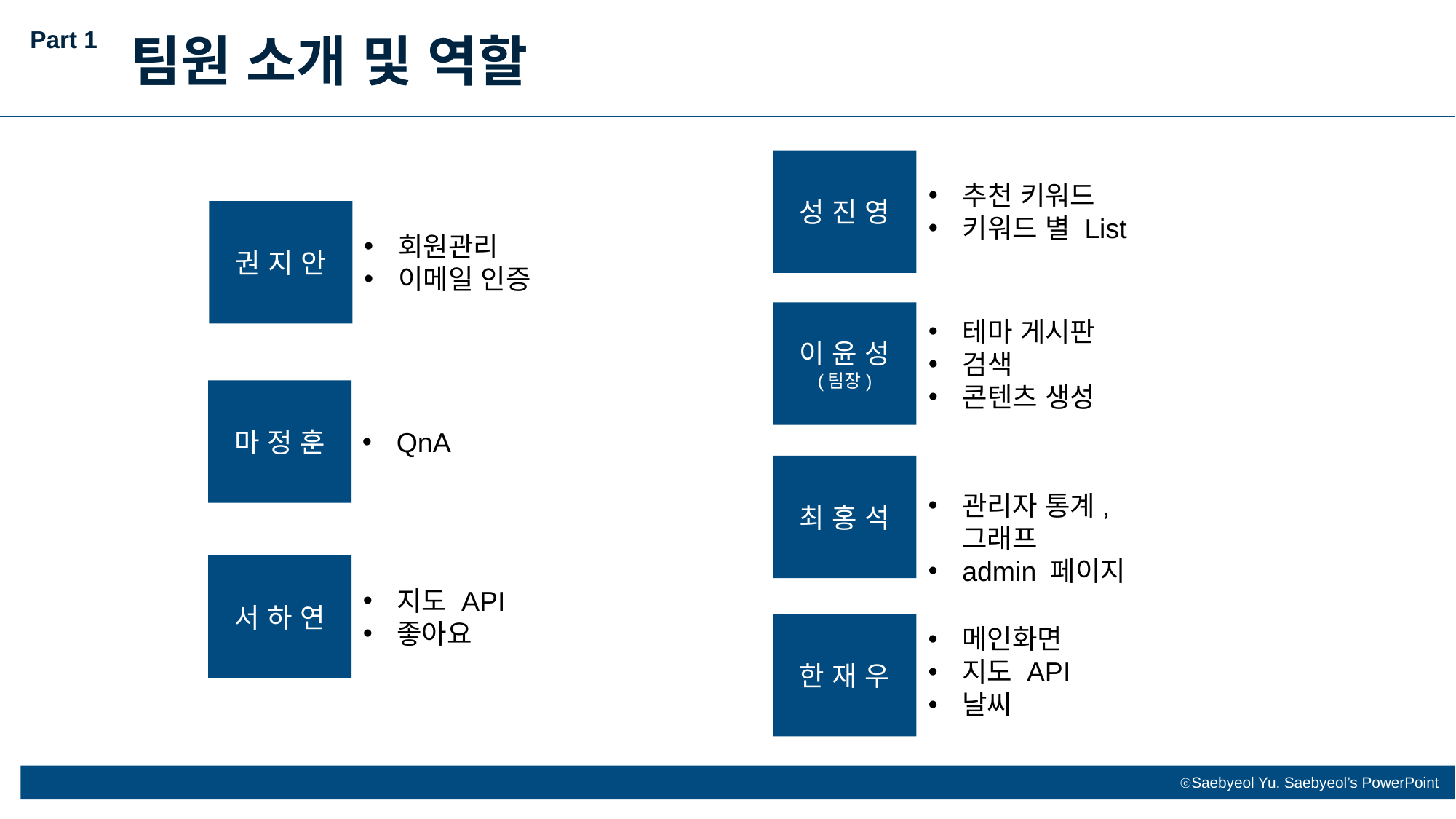

Part 1
팀원 소개 및 역할
성 진 영
추천 키워드
키워드 별 List
권 지 안
회원관리
이메일 인증
이 윤 성
(팀장)
테마 게시판
검색
콘텐츠 생성
마 정 훈
QnA
최 홍 석
관리자 통계, 그래프
admin 페이지
서 하 연
지도 API
좋아요
한 재 우
메인화면
지도 API
날씨